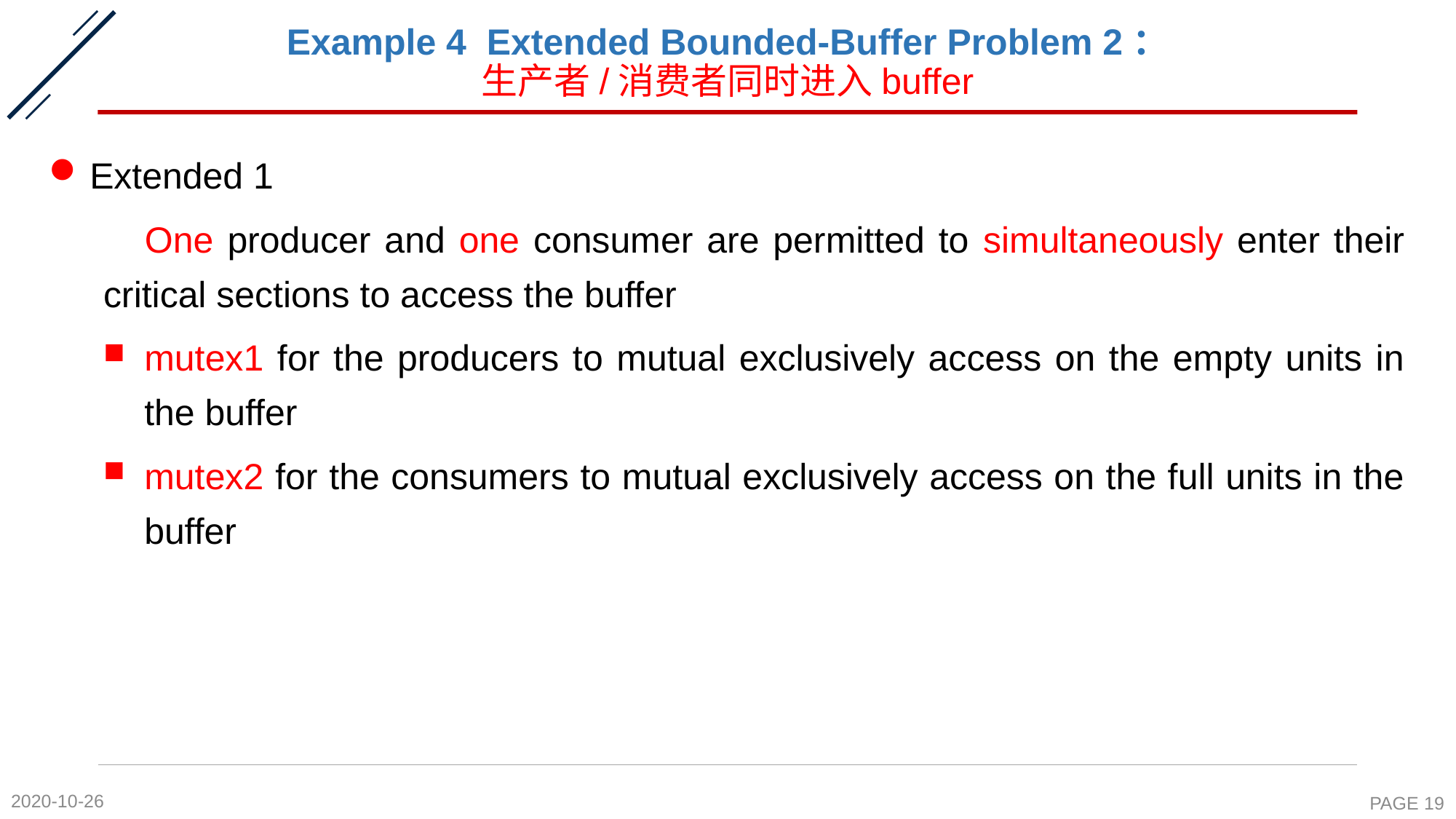

# Example 4  Extended Bounded-Buffer Problem 2： 生产者/消费者同时进入buffer

Extended 1
   One producer and one consumer are permitted to simultaneously enter their critical sections to access the buffer
mutex1 for the producers to mutual exclusively access on the empty units in the buffer
mutex2 for the consumers to mutual exclusively access on the full units in the buffer

2020-10-26
PAGE 19